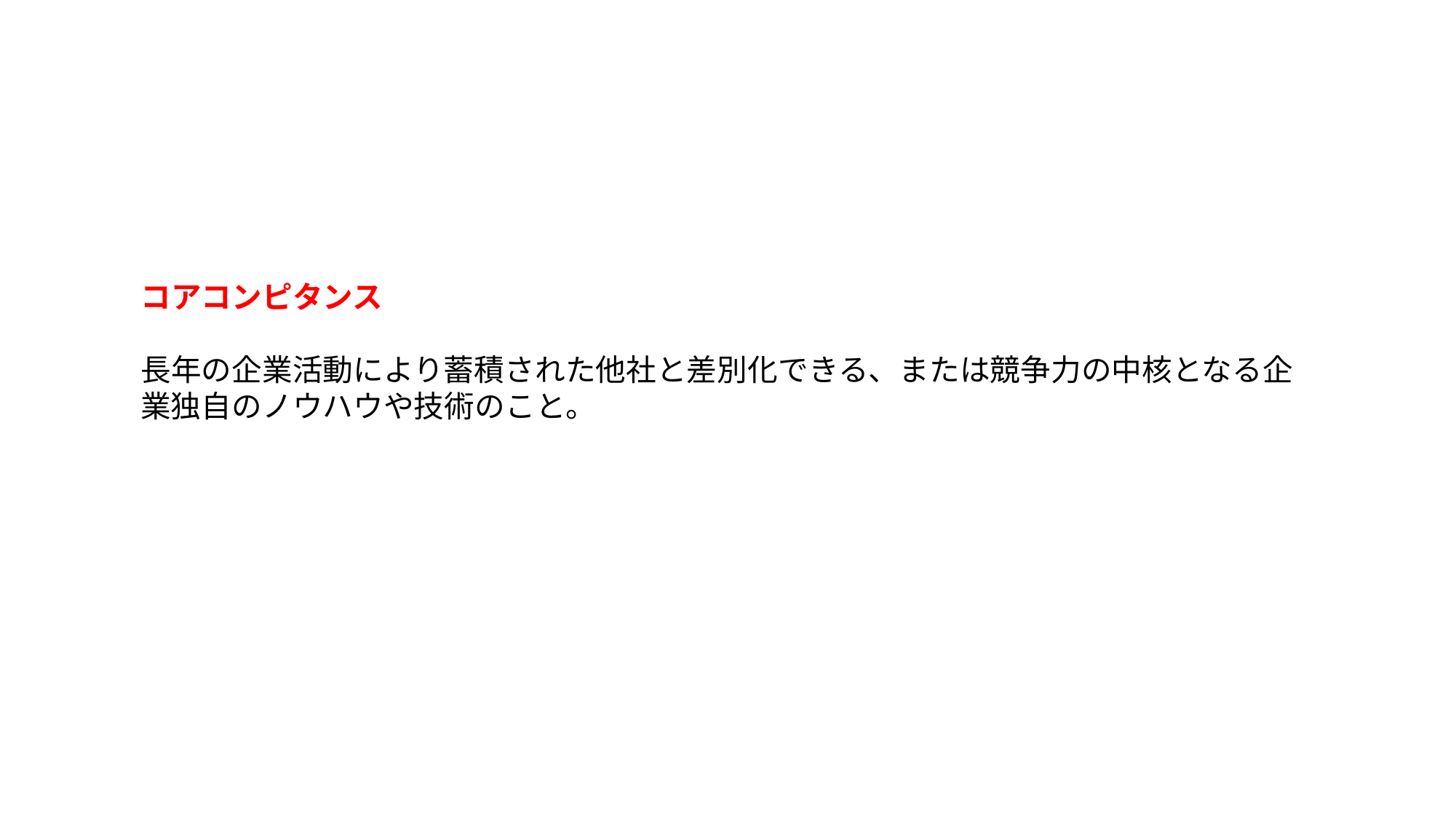

コアコンピタンス

長年の企業活動により蓄積された他社と差別化できる、または競争力の中核となる企業独自のノウハウや技術のこと。